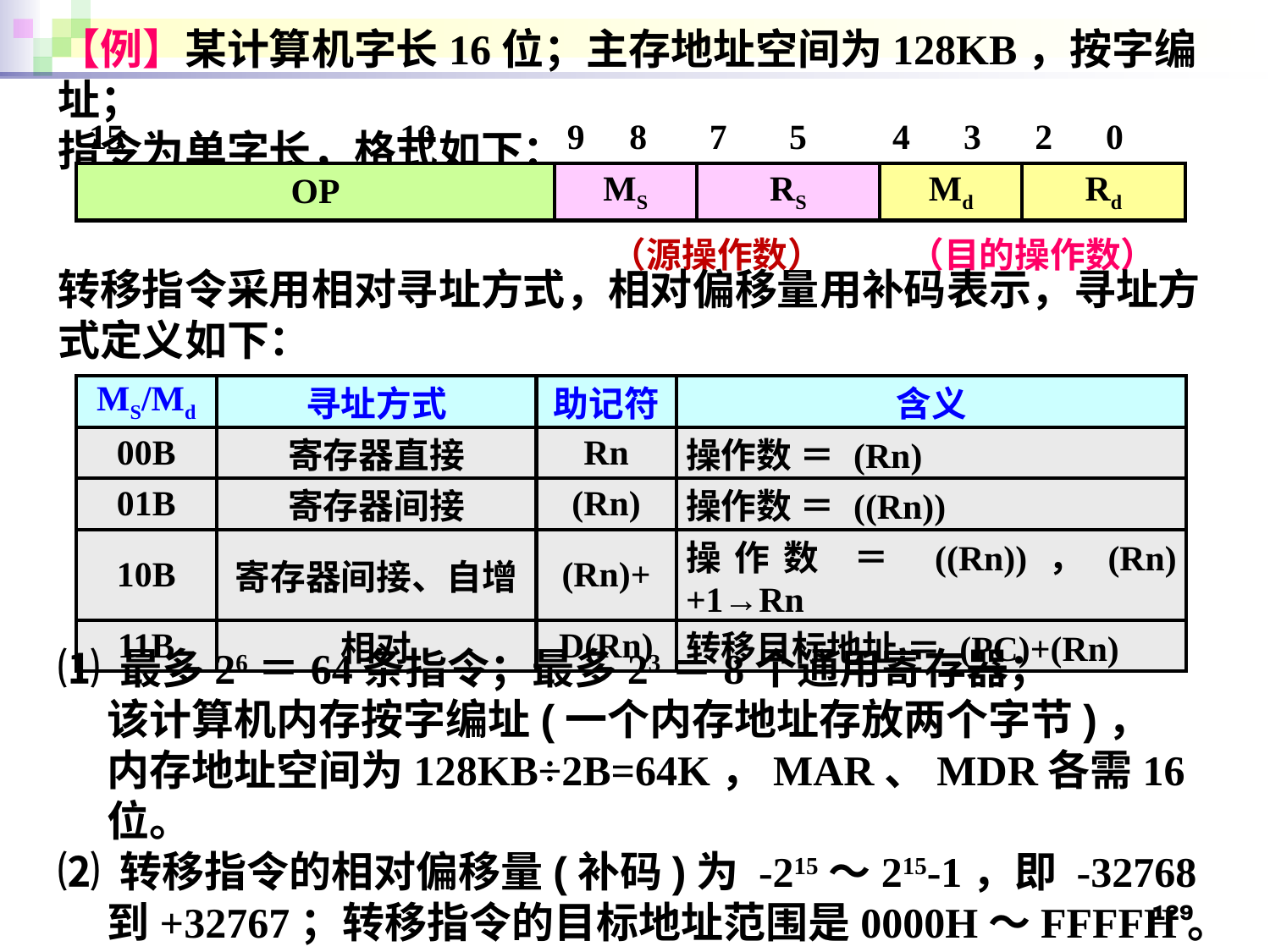

【例】某计算机字长16位；主存地址空间为128KB，按字编址；
指令为单字长，格式如下：
| 15 10 | 9 8 | 7 5 | 4 3 | 2 0 |
| --- | --- | --- | --- | --- |
| OP | MS | RS | Md | Rd |
|  | （源操作数） |  | （目的操作数） |  |
转移指令采用相对寻址方式，相对偏移量用补码表示，寻址方式定义如下：
| MS/Md | 寻址方式 | 助记符 | 含义 |
| --- | --- | --- | --- |
| 00B | 寄存器直接 | Rn | 操作数 ＝ (Rn) |
| 01B | 寄存器间接 | (Rn) | 操作数 ＝ ((Rn)) |
| 10B | 寄存器间接、自增 | (Rn)+ | 操作数 ＝ ((Rn))，(Rn)+1→Rn |
| 11B | 相对 | D(Rn) | 转移目标地址 ＝ (PC)+(Rn) |
⑴ 最多26＝64条指令；最多23＝8个通用寄存器；
该计算机内存按字编址(一个内存地址存放两个字节)，
内存地址空间为128KB÷2B=64K，MAR、MDR各需16位。
⑵ 转移指令的相对偏移量(补码)为 -215～215-1，即 -32768到+32767；转移指令的目标地址范围是0000H～FFFFH。
129